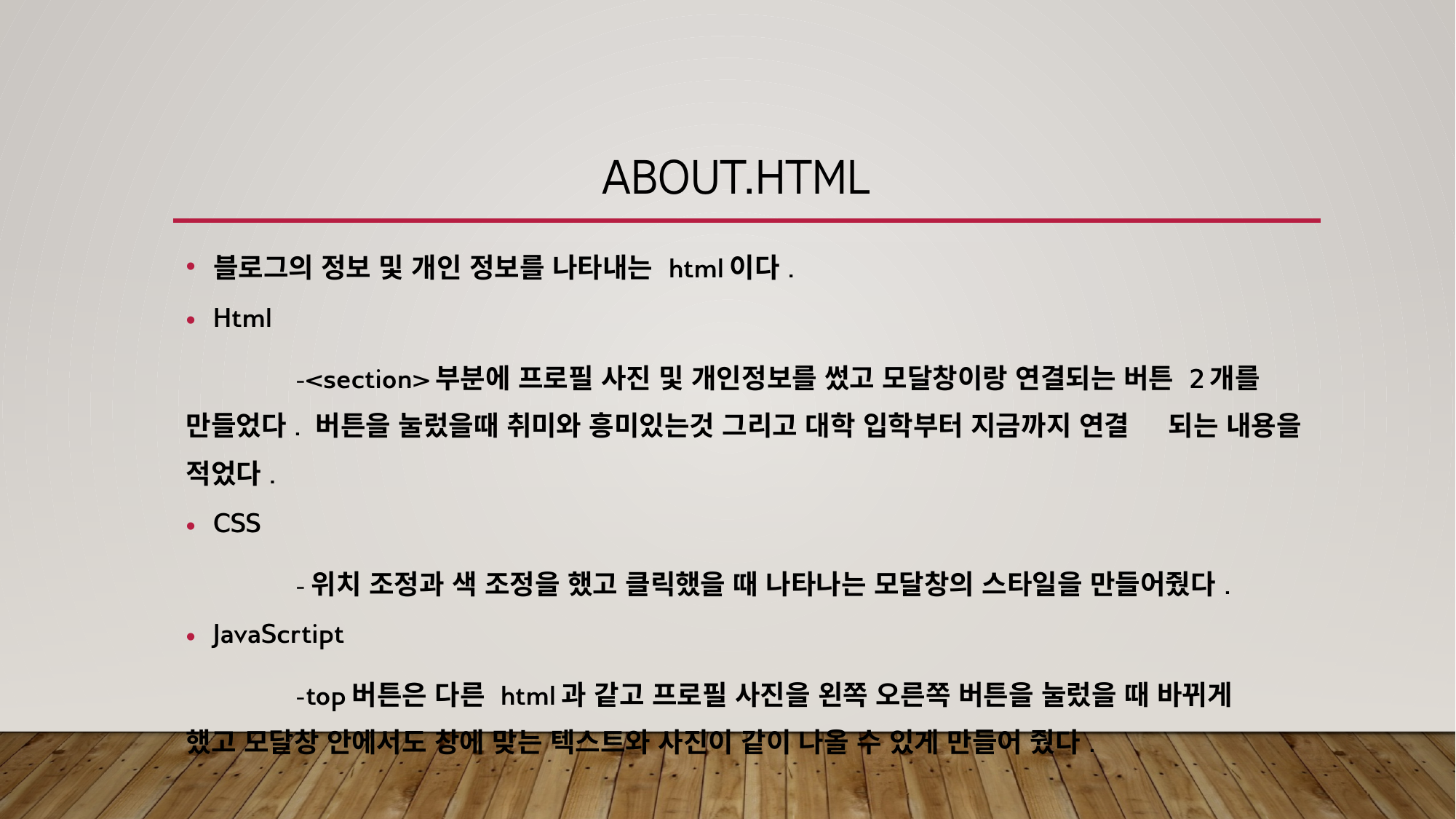

# about.html
블로그의 정보 및 개인 정보를 나타내는 html이다.
Html
	-<section>부분에 프로필 사진 및 개인정보를 썼고 모달창이랑 연결되는 버튼 2개를 	만들었다. 버튼을 눌렀을때 취미와 흥미있는것 그리고 대학 입학부터 지금까지 연결	되는 내용을 적었다.
CSS
	-위치 조정과 색 조정을 했고 클릭했을 때 나타나는 모달창의 스타일을 만들어줬다.
JavaScrtipt
	-top버튼은 다른 html과 같고 프로필 사진을 왼쪽 오른쪽 버튼을 눌렀을 때 바뀌게 	했고 모달창 안에서도 창에 맞는 텍스트와 사진이 같이 나올 수 있게 만들어 줬다.